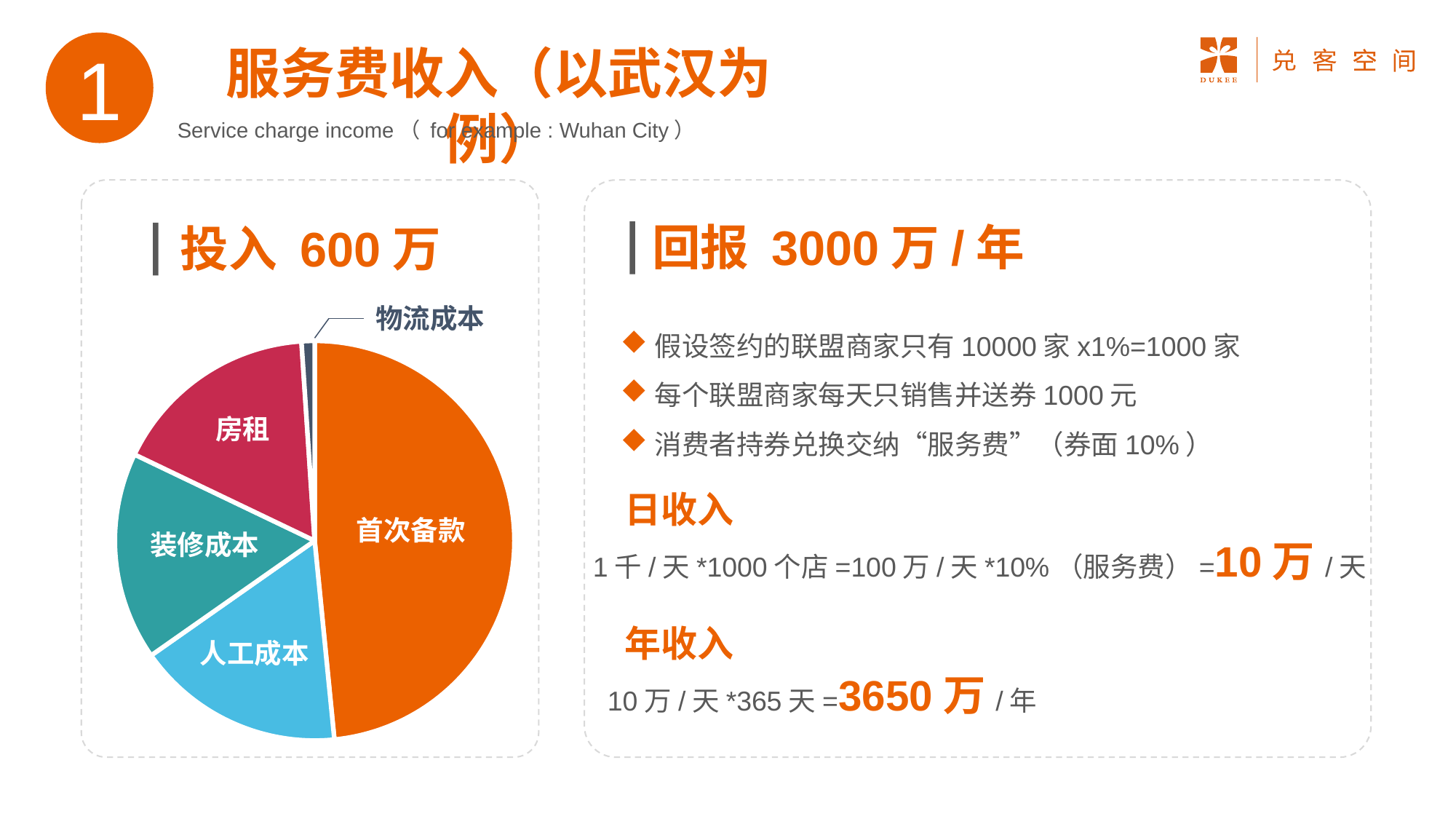

1
服务费收入（以武汉为例）
Service charge income（ for example : Wuhan City）

回报 3000万/年

投入 600万

物流成本

### Chart

| Category | 销售额 |
|---|---|
| 第一季度 | 4.6 |
| 第二季度 | 1.6 |
| 第三季度 | 1.6 |
| 第四季度 | 1.6 |
| 第五季度 | 0.1 |
房租
首次备款
装修成本
人工成本
假设签约的联盟商家只有10000家x1%=1000家
每个联盟商家每天只销售并送券1000元
消费者持券兑换交纳“服务费”（券面10%）
日收入
1千/天*1000个店=100万/天*10%（服务费）=10万/天
年收入
10万/天*365天=3650万/年